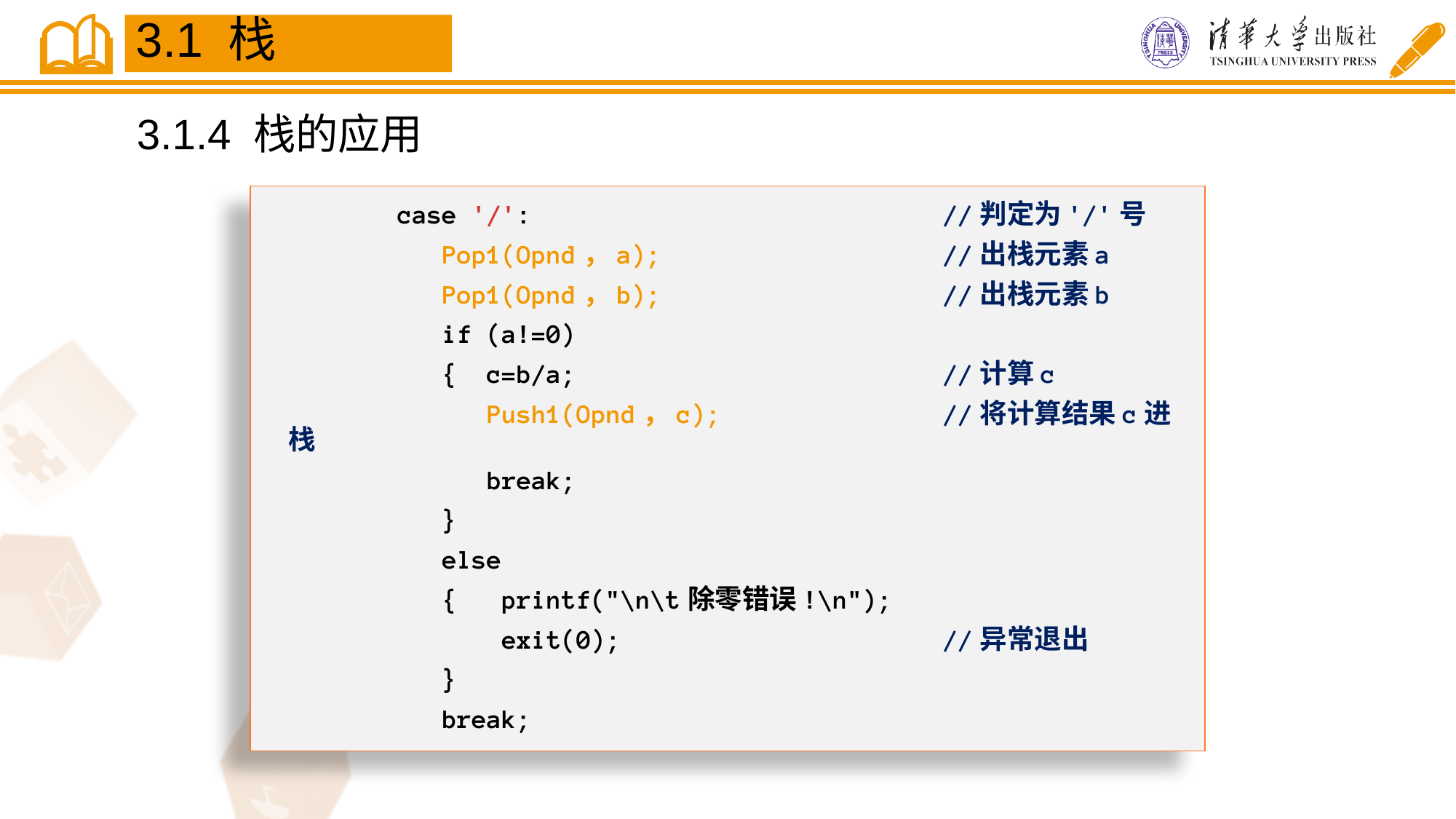

3.1 栈
3.1.4 栈的应用
	case '/':				//判定为'/'号
	   Pop1(Opnd，a);			//出栈元素a
	   Pop1(Opnd，b);			//出栈元素b
	   if (a!=0)
	   {  c=b/a;				//计算c
	      Push1(Opnd，c);			//将计算结果c进栈
	      break;
	   }
	   else
	   {   printf("\n\t除零错误!\n");
	       exit(0);			//异常退出
	   }
	   break;